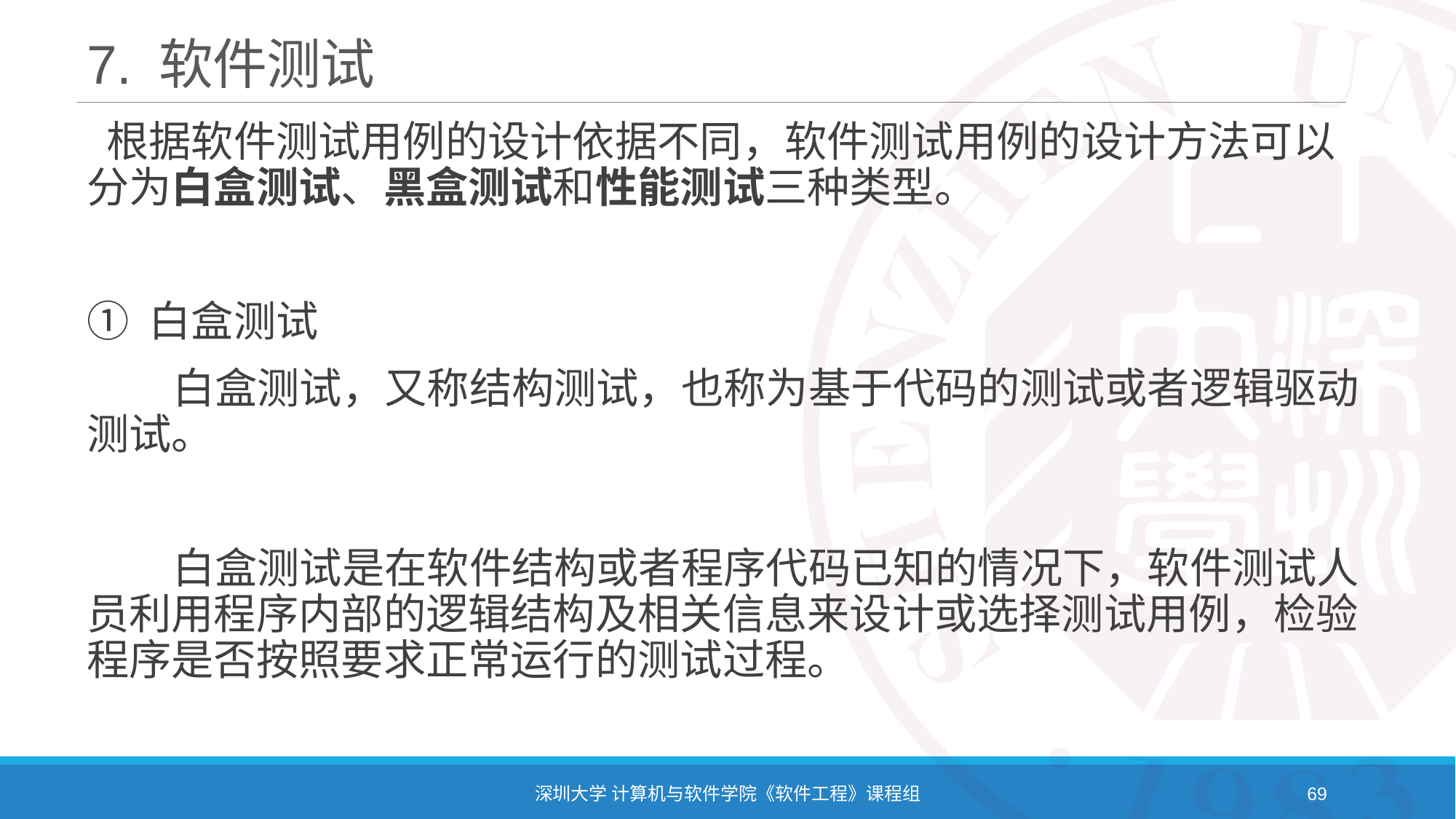

# 7. 软件测试
 根据软件测试用例的设计依据不同，软件测试用例的设计方法可以分为白盒测试、黑盒测试和性能测试三种类型。

① 白盒测试
        白盒测试，又称结构测试，也称为基于代码的测试或者逻辑驱动测试。

        白盒测试是在软件结构或者程序代码已知的情况下，软件测试人员利用程序内部的逻辑结构及相关信息来设计或选择测试用例，检验程序是否按照要求正常运行的测试过程。

深圳大学 计算机与软件学院《软件工程》课程组
69